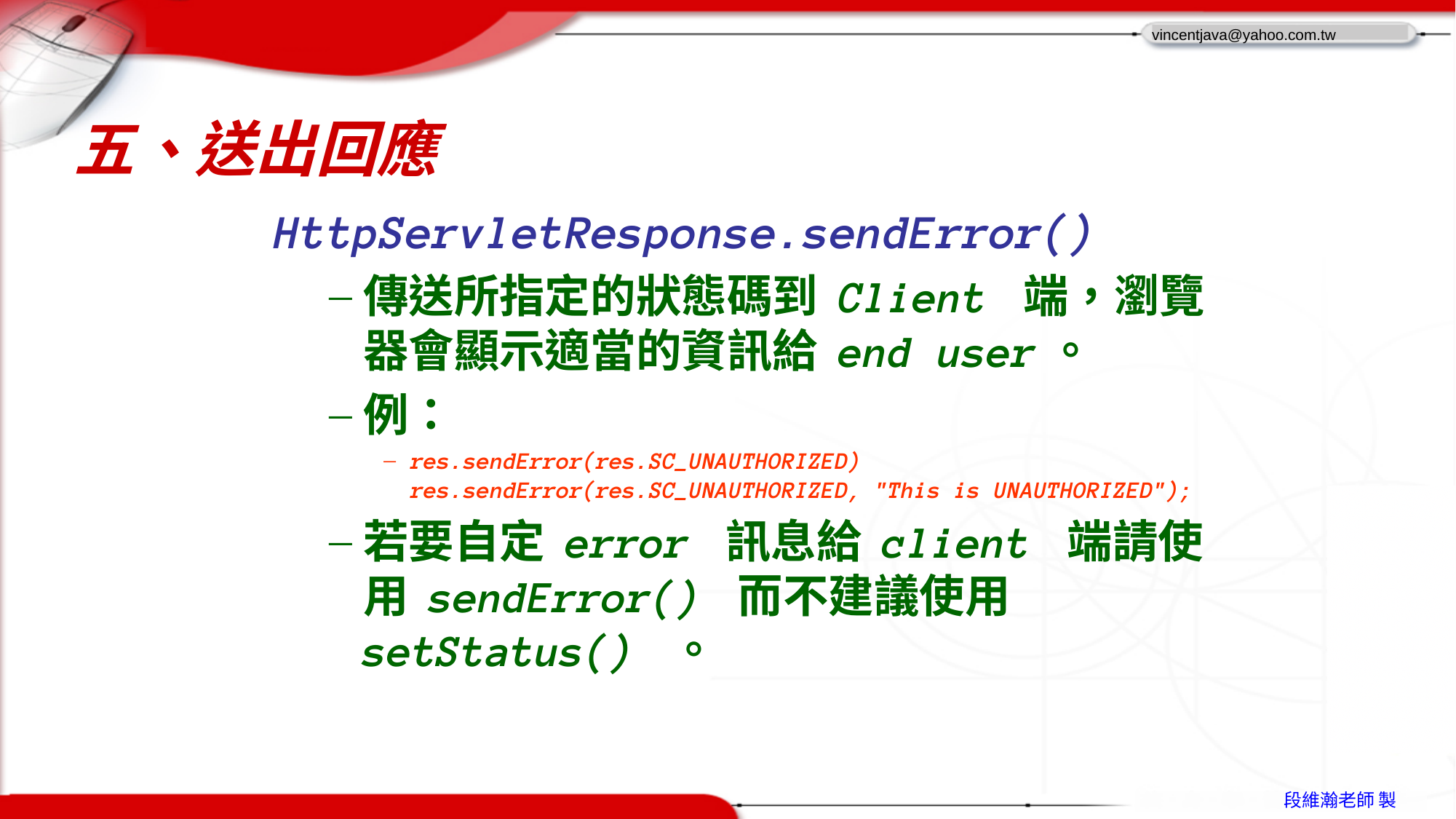

# 五、送出回應
HttpServletResponse.sendError()
傳送所指定的狀態碼到 Client 端，瀏覽器會顯示適當的資訊給 end user。
例：
res.sendError(res.SC_UNAUTHORIZED)
res.sendError(res.SC_UNAUTHORIZED, "This is UNAUTHORIZED");
若要自定 error 訊息給 client 端請使用 sendError() 而不建議使用 setStatus() 。